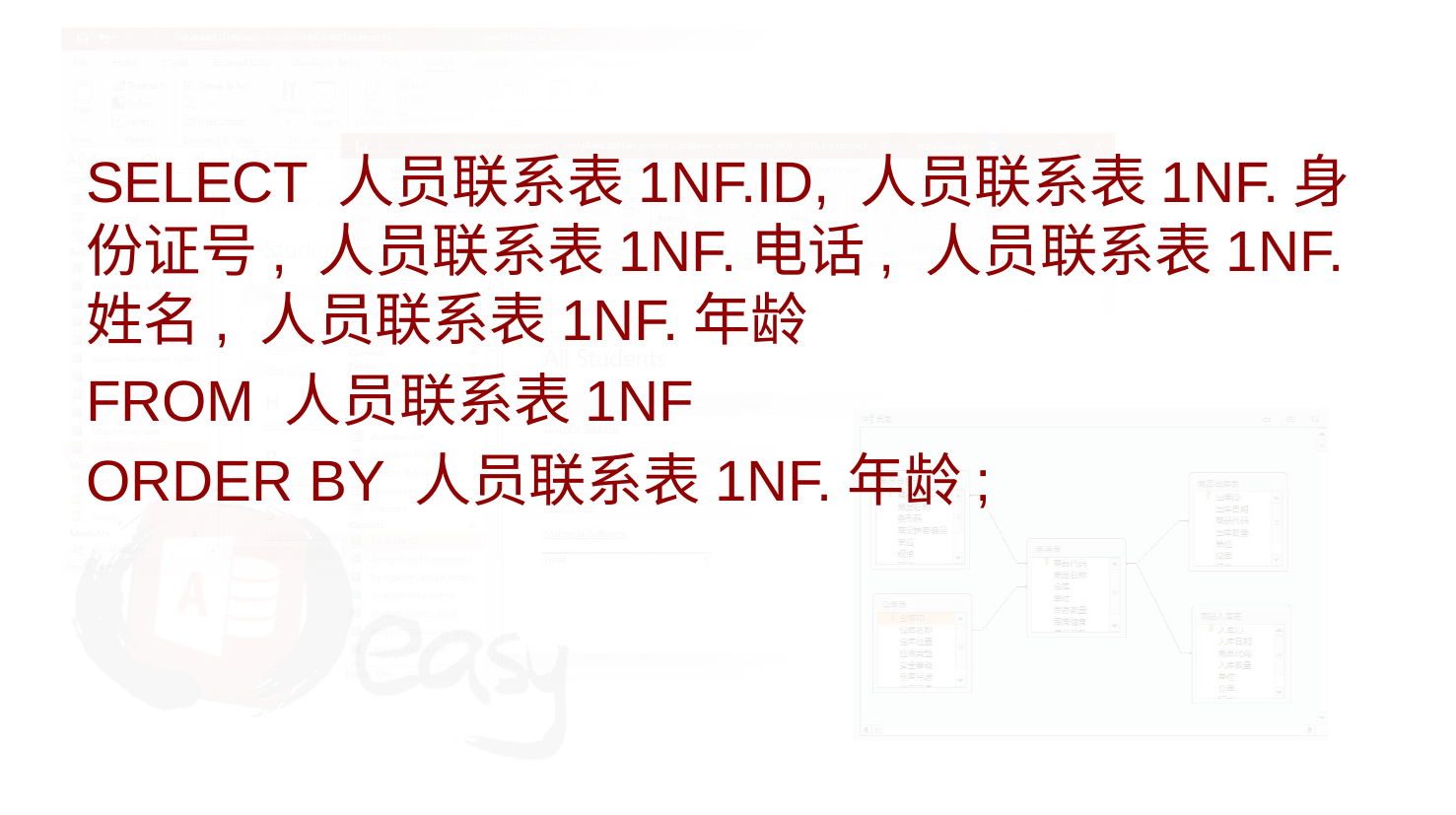

SELECT 人员联系表1NF.ID, 人员联系表1NF.身份证号, 人员联系表1NF.电话, 人员联系表1NF.姓名, 人员联系表1NF.年龄
FROM 人员联系表1NF
ORDER BY 人员联系表1NF.年龄;